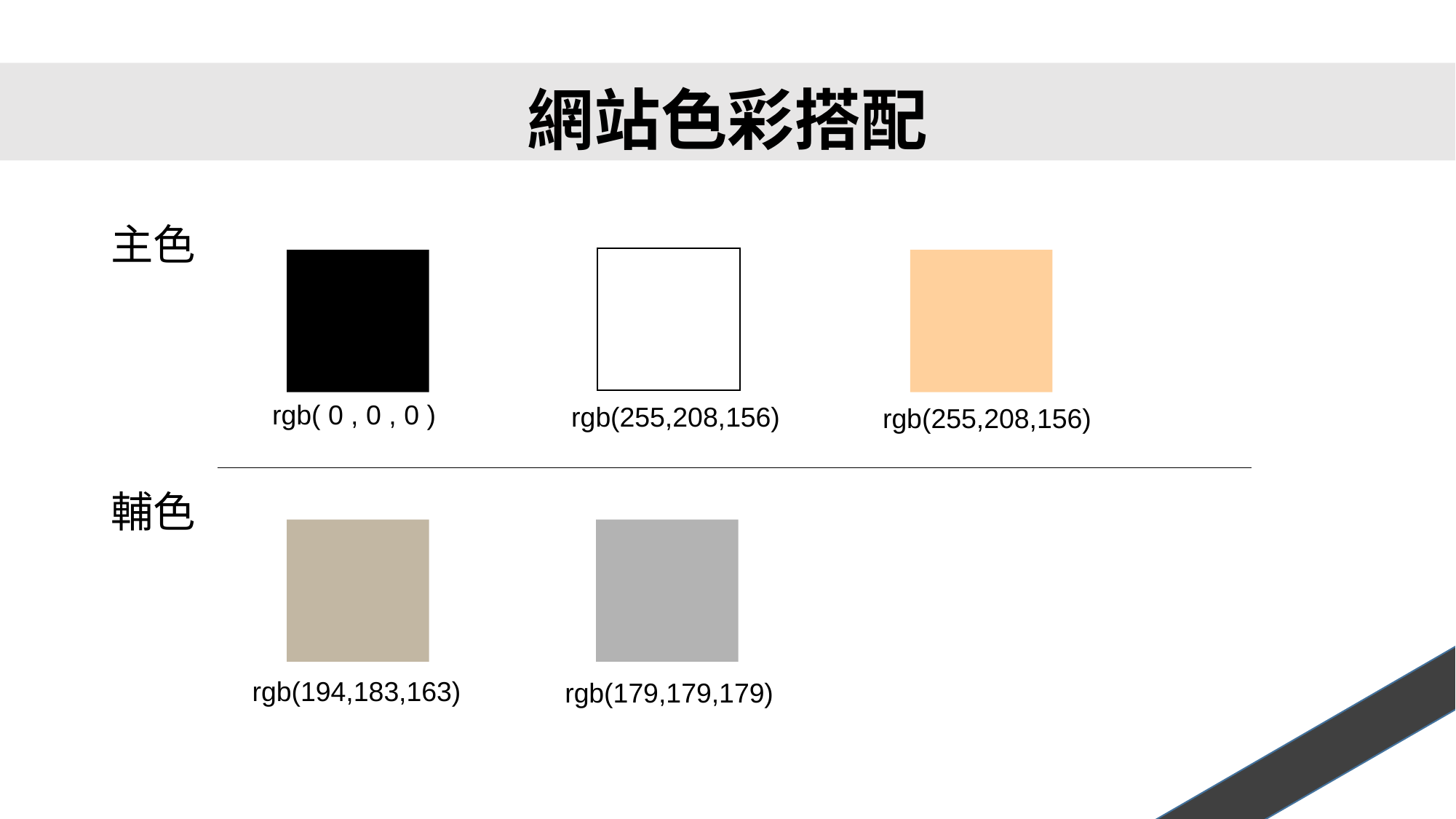

# 網站色彩搭配

主色

輔色

rgb( 0 , 0 , 0 )
rgb(255,208,156)
rgb(255,208,156)

rgb(194,183,163)
rgb(179,179,179)